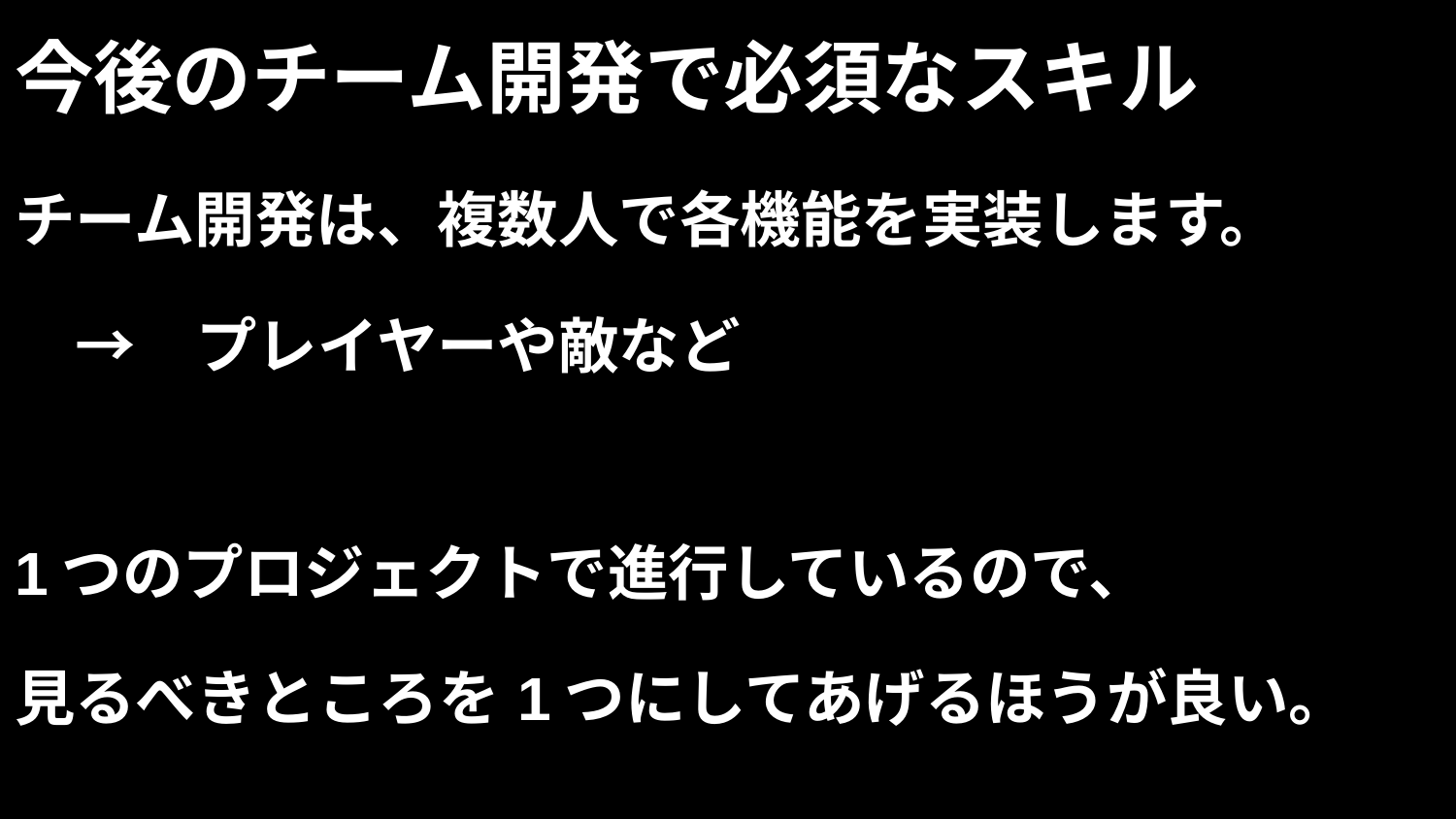

# 今後のチーム開発で必須なスキル
チーム開発は、複数人で各機能を実装します。
　→　プレイヤーや敵など

1つのプロジェクトで進行しているので、
見るべきところを1つにしてあげるほうが良い。